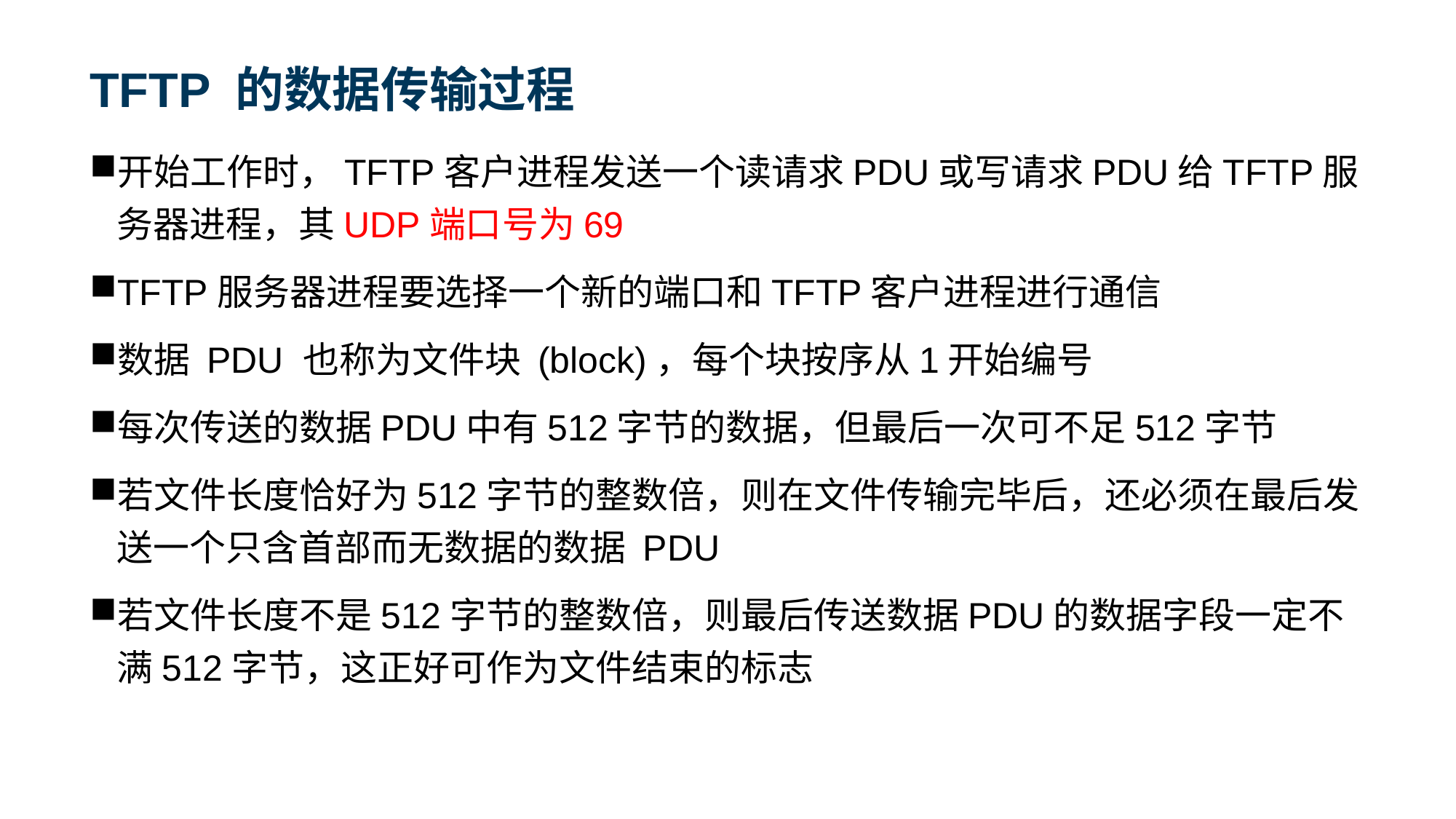

# TFTP 的数据传输过程
开始工作时，TFTP客户进程发送一个读请求PDU或写请求PDU给TFTP服务器进程，其UDP端口号为69
TFTP服务器进程要选择一个新的端口和TFTP客户进程进行通信
数据 PDU 也称为文件块 (block)，每个块按序从1开始编号
每次传送的数据PDU中有512字节的数据，但最后一次可不足512字节
若文件长度恰好为512字节的整数倍，则在文件传输完毕后，还必须在最后发送一个只含首部而无数据的数据 PDU
若文件长度不是512字节的整数倍，则最后传送数据PDU的数据字段一定不满512字节，这正好可作为文件结束的标志